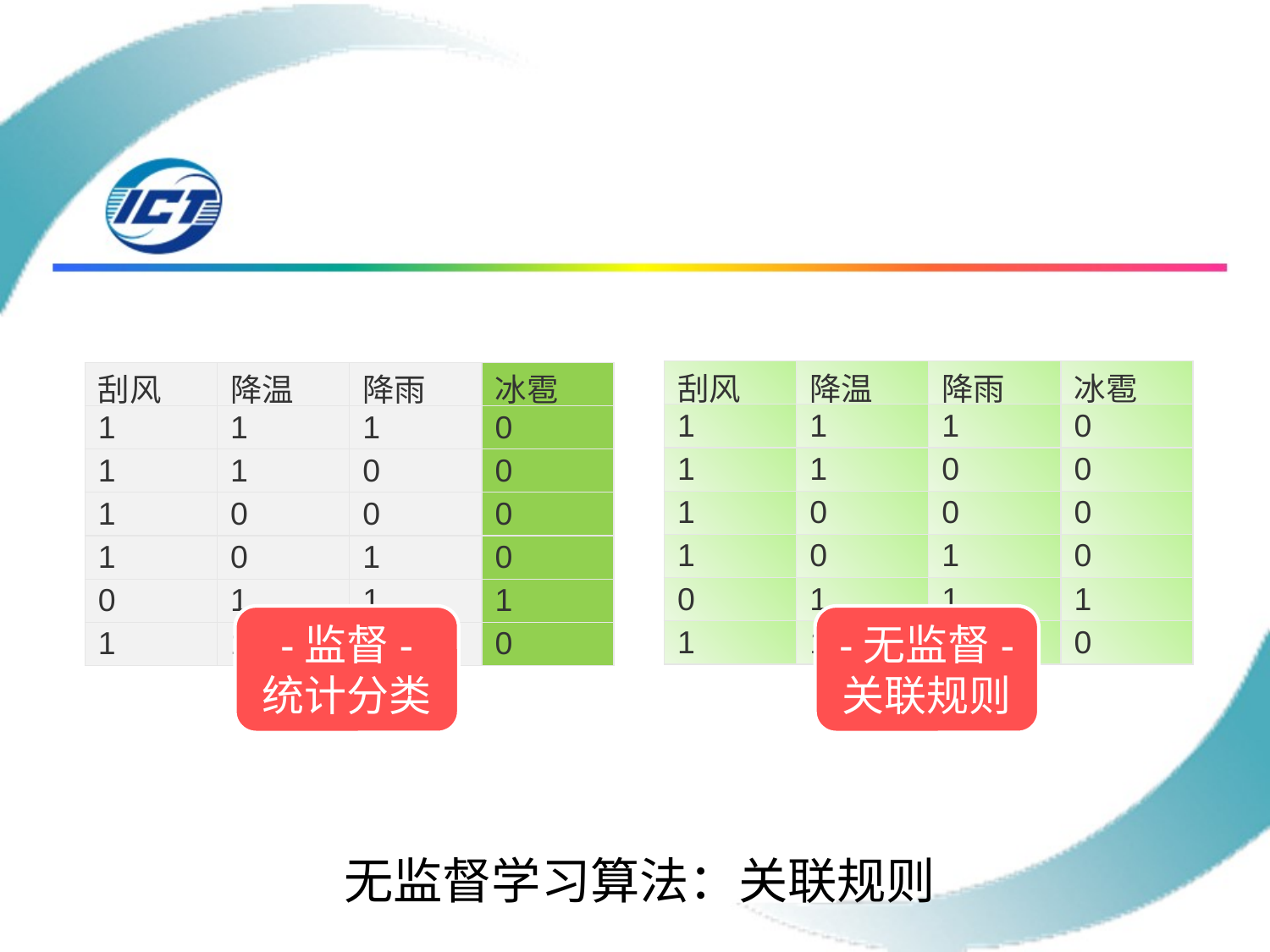

| 刮风 | 降温 | 降雨 | 冰雹 |
| --- | --- | --- | --- |
| 1 | 1 | 1 | 0 |
| 1 | 1 | 0 | 0 |
| 1 | 0 | 0 | 0 |
| 1 | 0 | 1 | 0 |
| 0 | 1 | 1 | 1 |
| 1 | 1 | 0 | 0 |
| 刮风 | 降温 | 降雨 | 冰雹 |
| --- | --- | --- | --- |
| 1 | 1 | 1 | 0 |
| 1 | 1 | 0 | 0 |
| 1 | 0 | 0 | 0 |
| 1 | 0 | 1 | 0 |
| 0 | 1 | 1 | 1 |
| 1 | 1 | 0 | 0 |
-监督-
统计分类
-无监督-
关联规则
无监督学习算法：关联规则